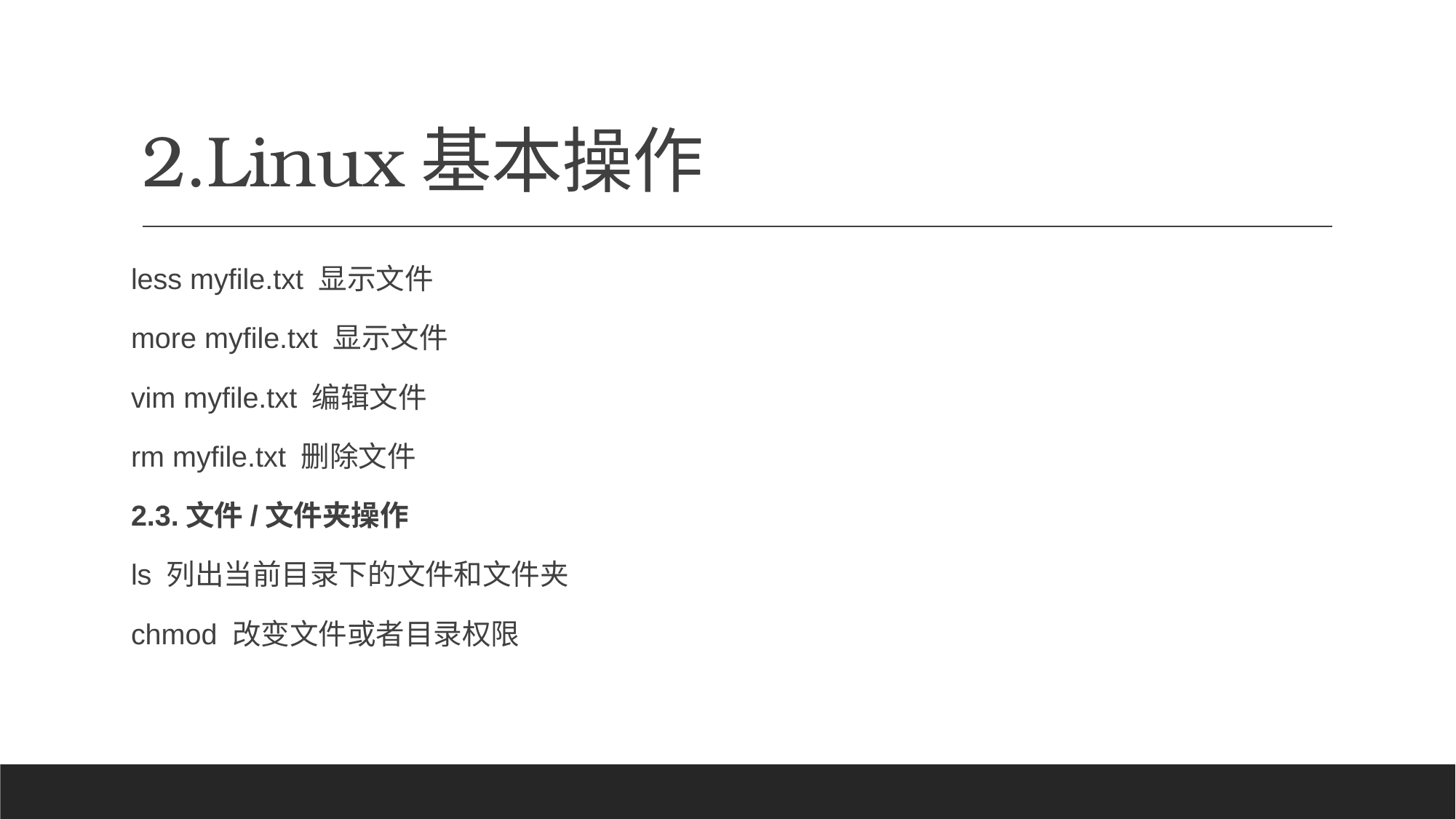

# 2.Linux基本操作
less myfile.txt 显示文件
more myfile.txt 显示文件
vim myfile.txt 编辑文件
rm myfile.txt 删除文件
2.3.文件/文件夹操作
ls 列出当前目录下的文件和文件夹
chmod 改变文件或者目录权限